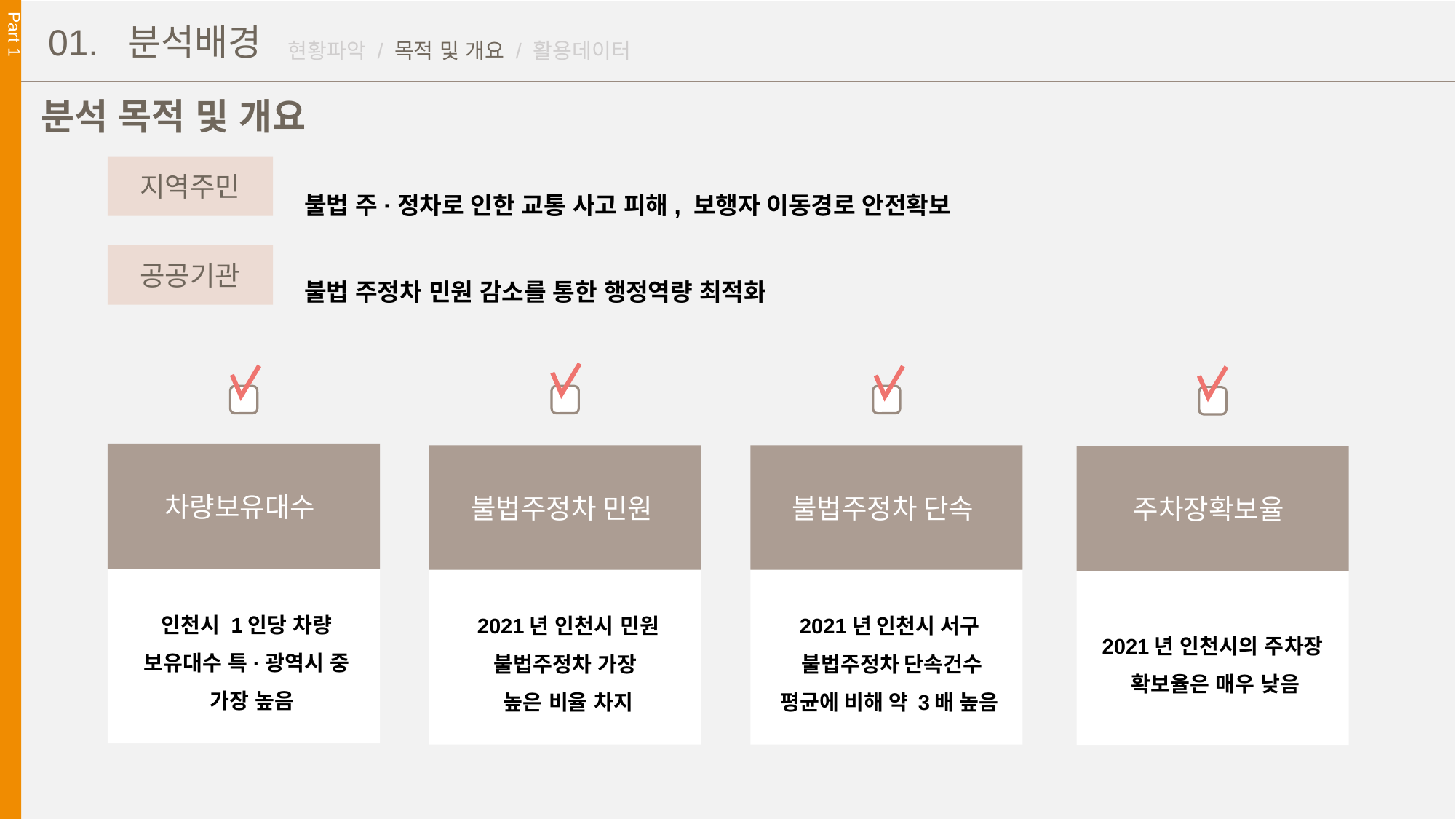

Part 1

01.  분석배경
현황파악 / 목적 및 개요 / 활용데이터
분석 목적 및 개요
불법 주·정차로 인한 교통 사고 피해, 보행자 이동경로 안전확보
불법 주정차 민원 감소를 통한 행정역량 최적화
지역주민
공공기관

차량보유대수
불법주정차 민원
불법주정차 단속
주차장확보율
인천시 1인당 차량
보유대수 특·광역시 중
 가장 높음
2021년 인천시 민원
불법주정차 가장
높은 비율 차지
2021년 인천시 서구
 불법주정차 단속건수
평균에 비해 약 3배 높음
2021년 인천시의 주차장
확보율은 매우 낮음